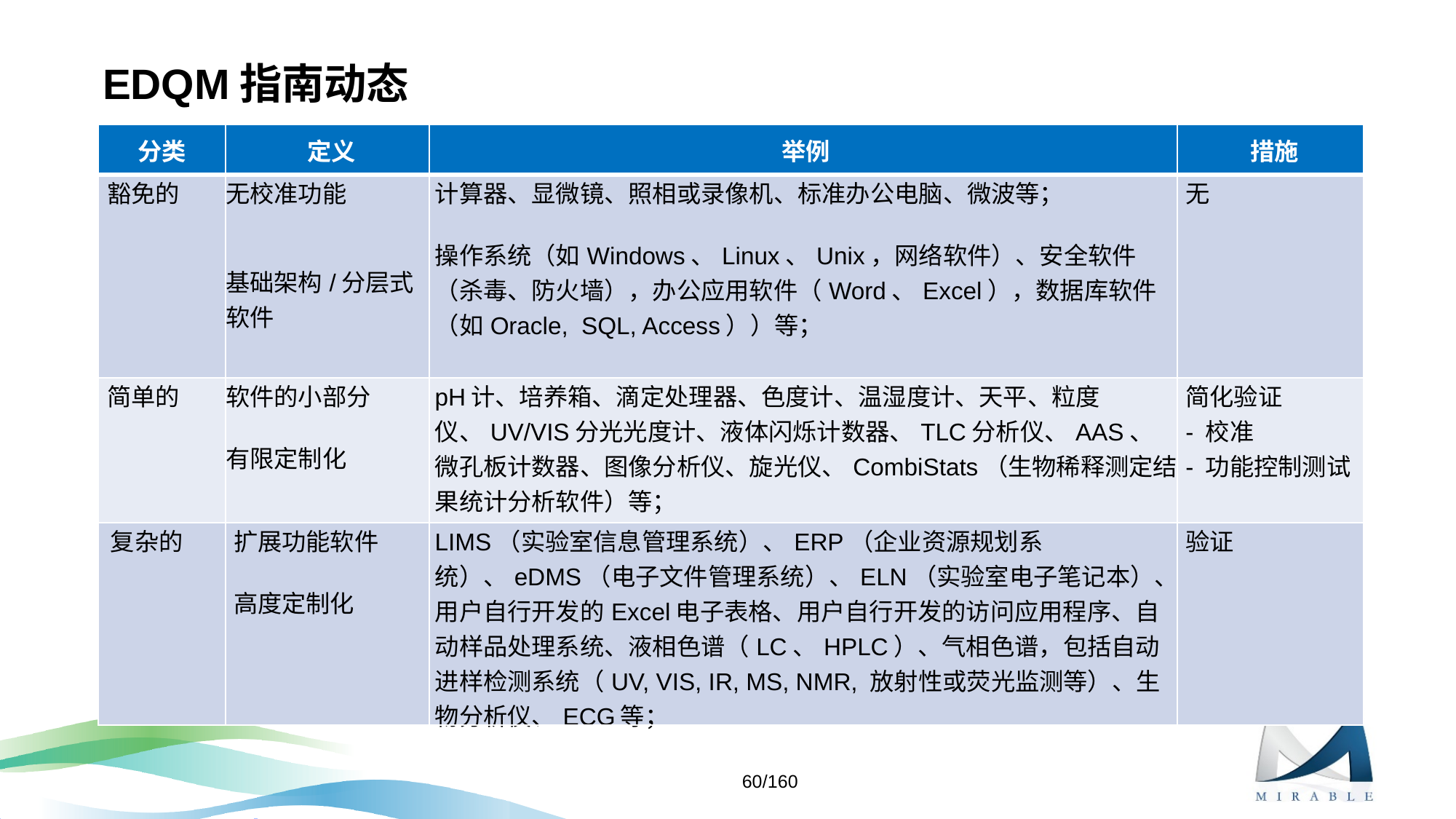

# EDQM指南动态
| 分类 | 定义 | 举例 | 措施 |
| --- | --- | --- | --- |
| 豁免的 | 无校准功能   基础架构/分层式软件 | 计算器、显微镜、照相或录像机、标准办公电脑、微波等； 操作系统（如Windows、Linux、Unix，网络软件）、安全软件（杀毒、防火墙），办公应用软件（Word、Excel），数据库软件（如Oracle,  SQL, Access））等； | 无 |
| 简单的 | 软件的小部分   有限定制化 | pH计、培养箱、滴定处理器、色度计、温湿度计、天平、粒度仪、UV/VIS分光光度计、液体闪烁计数器、TLC分析仪、AAS、微孔板计数器、图像分析仪、旋光仪、CombiStats（生物稀释测定结果统计分析软件）等； | 简化验证 - 校准 - 功能控制测试 |
| 复杂的 | 扩展功能软件   高度定制化 | LIMS（实验室信息管理系统）、ERP（企业资源规划系统）、eDMS（电子文件管理系统）、ELN（实验室电子笔记本）、用户自行开发的Excel电子表格、用户自行开发的访问应用程序、自动样品处理系统、液相色谱（LC、HPLC）、气相色谱，包括自动进样检测系统（UV, VIS, IR, MS, NMR, 放射性或荧光监测等）、生物分析仪、ECG等； | 验证 |

60/160